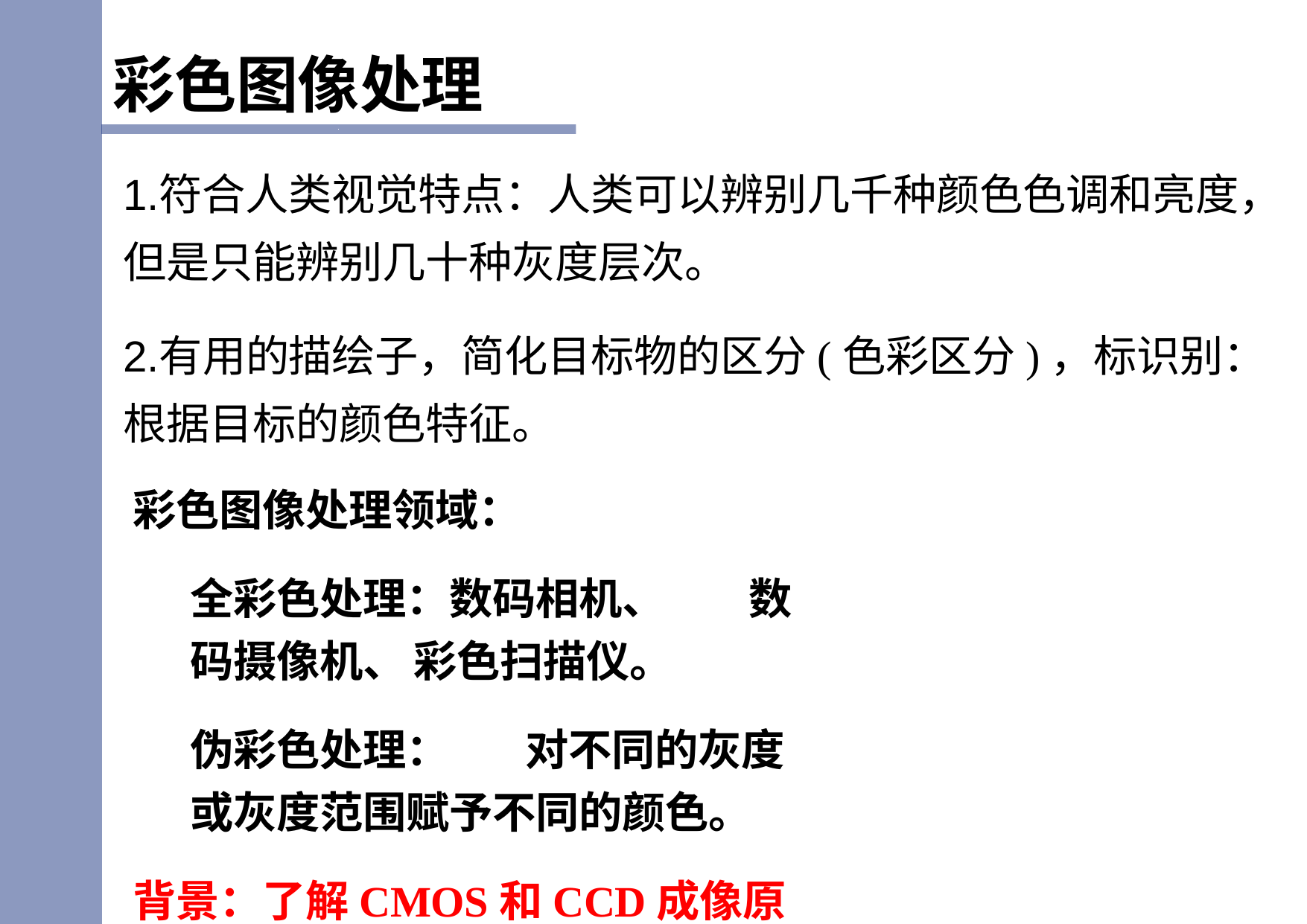

彩色图像处理
符合人类视觉特点：人类可以辨别几千种颜色色调和亮度，但是只能辨别几十种灰度层次。
有用的描绘子，简化目标物的区分(色彩区分)，标识别：根据目标的颜色特征。
彩色图像处理领域：
全彩色处理：数码相机、	数码摄像机、	彩色扫描仪。
伪彩色处理：	对不同的灰度或灰度范围赋予不同的颜色。
背景：了解CMOS和CCD成像原理